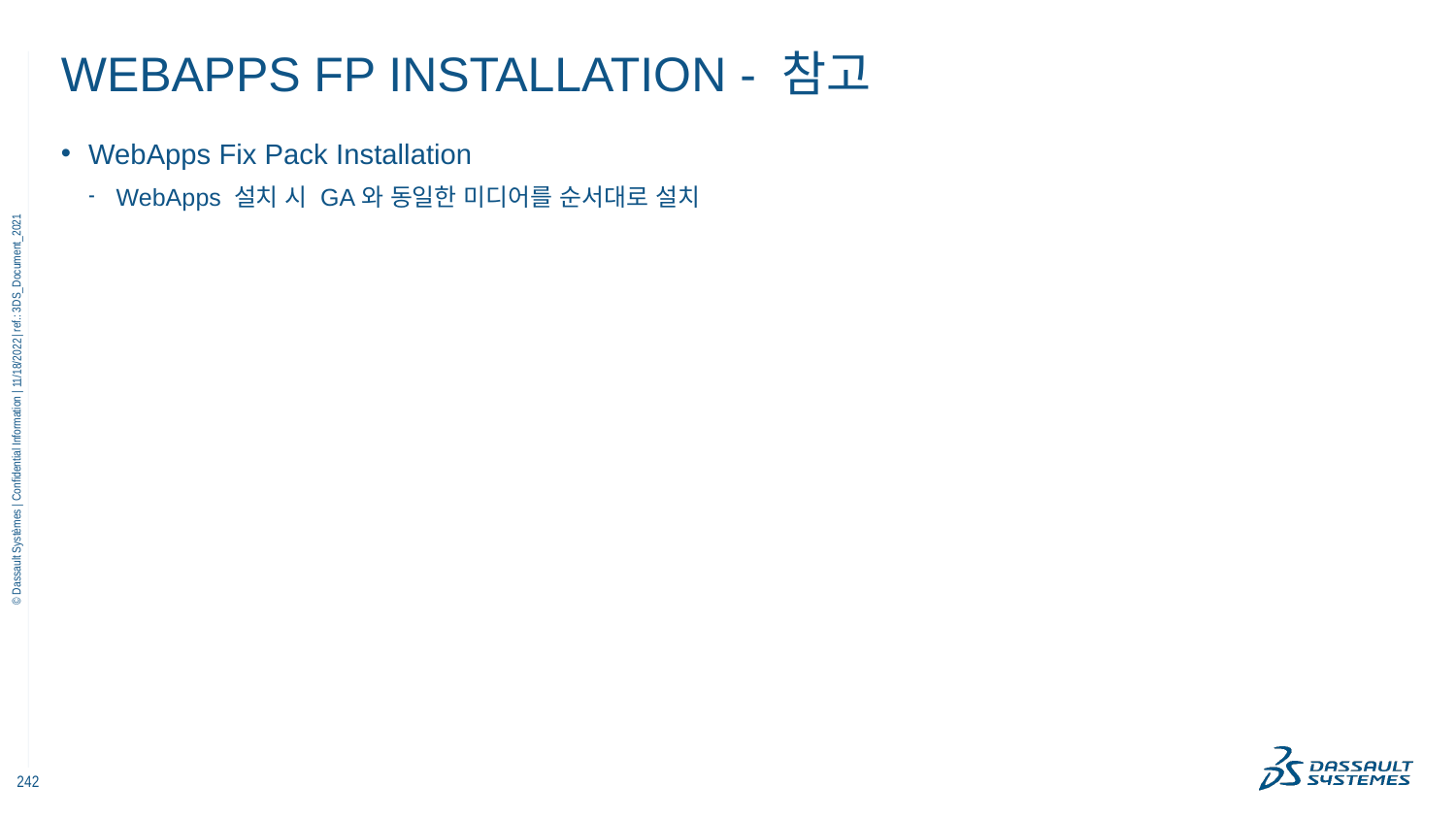

# WebApps FP installation - 참고
WebApps Fix Pack Installation
WebApps 설치 시 GA와 동일한 미디어를 순서대로 설치
11/18/2022